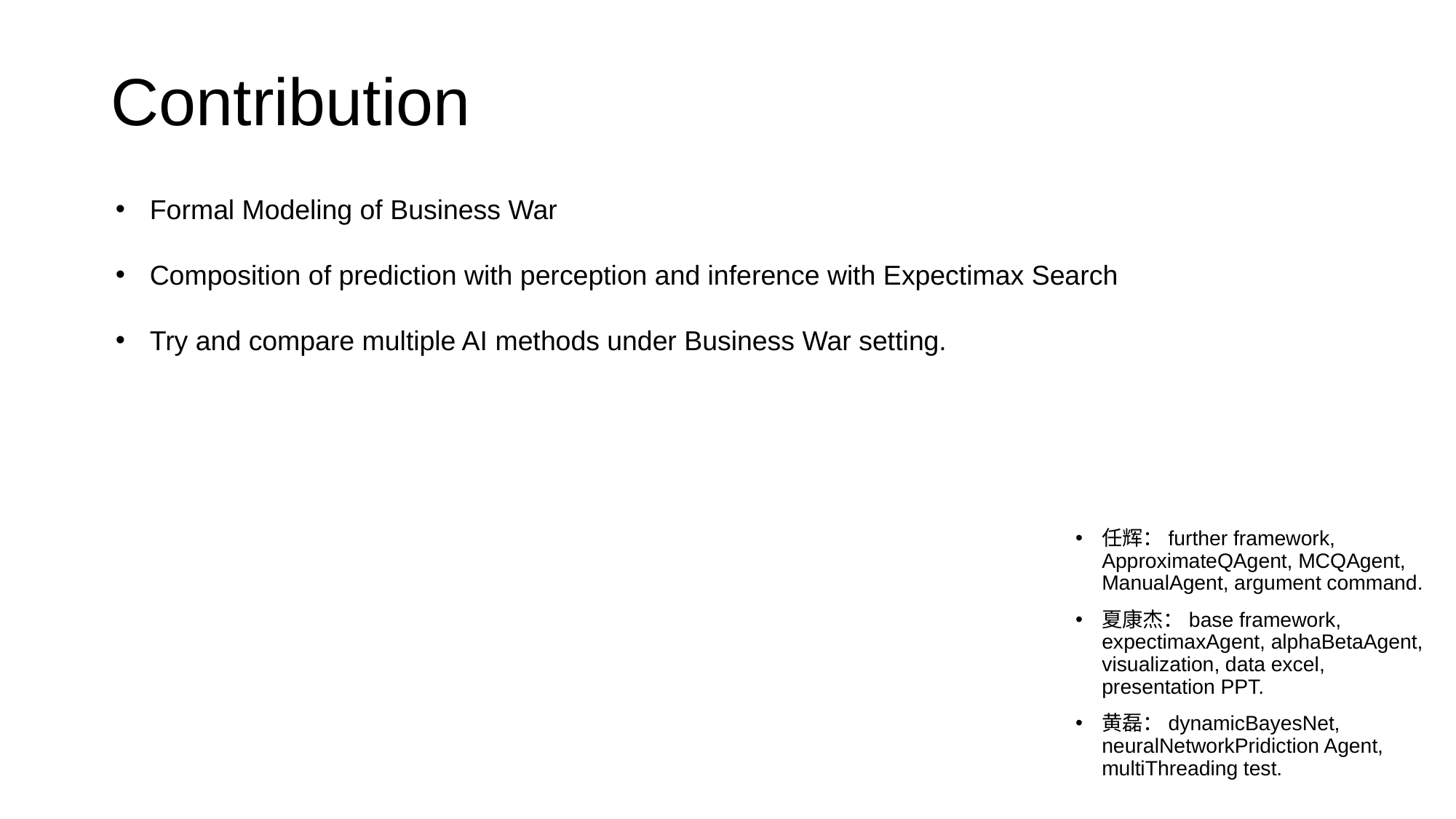

# Contribution
Formal Modeling of Business War

Composition of prediction with perception and inference with Expectimax Search

Try and compare multiple AI methods under Business War setting.
任辉：further framework, ApproximateQAgent, MCQAgent, ManualAgent, argument command.
夏康杰：base framework, expectimaxAgent, alphaBetaAgent, visualization, data excel, presentation PPT.
黄磊：dynamicBayesNet, neuralNetworkPridiction Agent, multiThreading test.